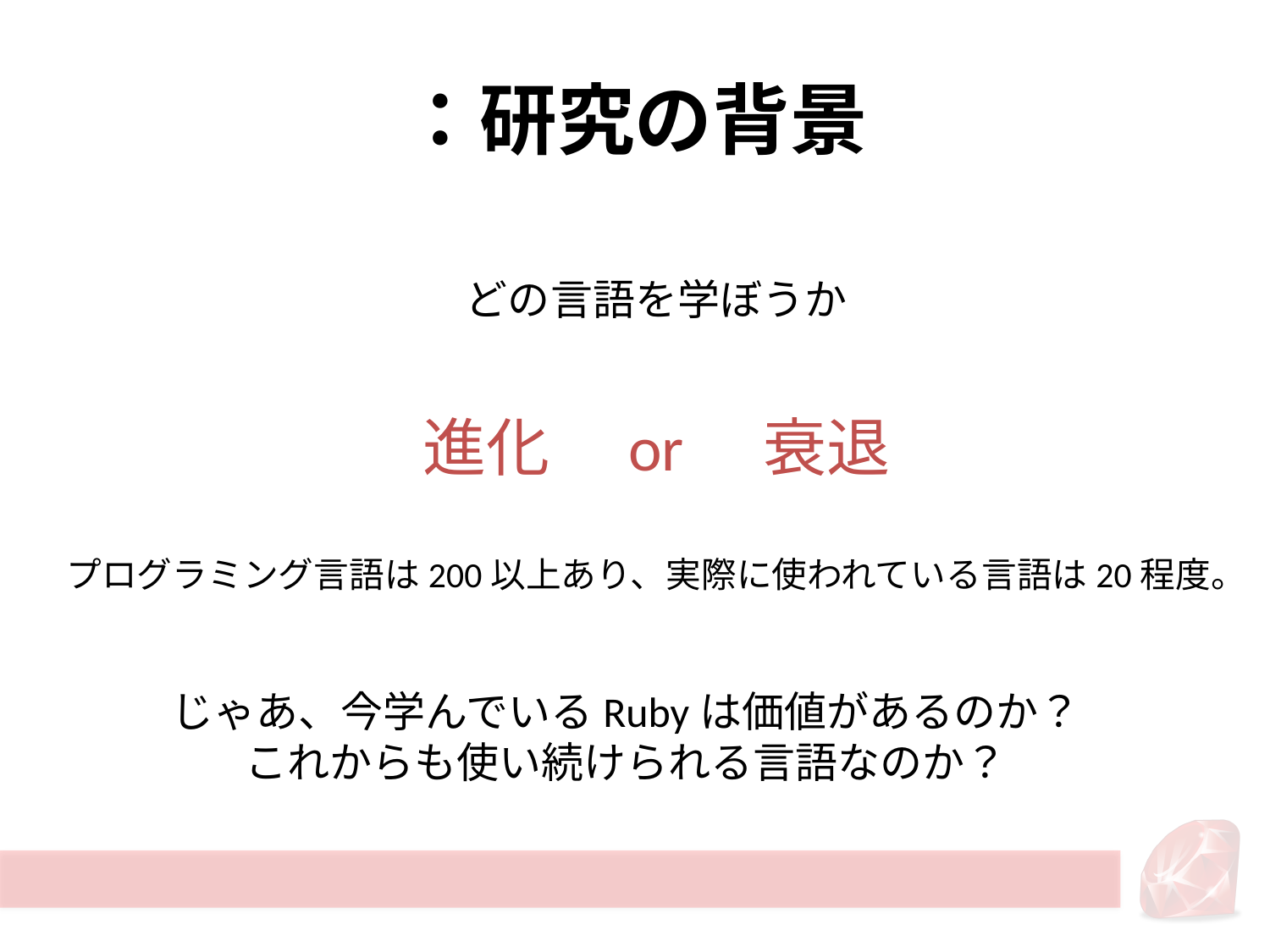

# ：研究の背景
どの言語を学ぼうか
進化　or　衰退
プログラミング言語は200以上あり、実際に使われている言語は20程度。
じゃあ、今学んでいるRubyは価値があるのか？
これからも使い続けられる言語なのか？